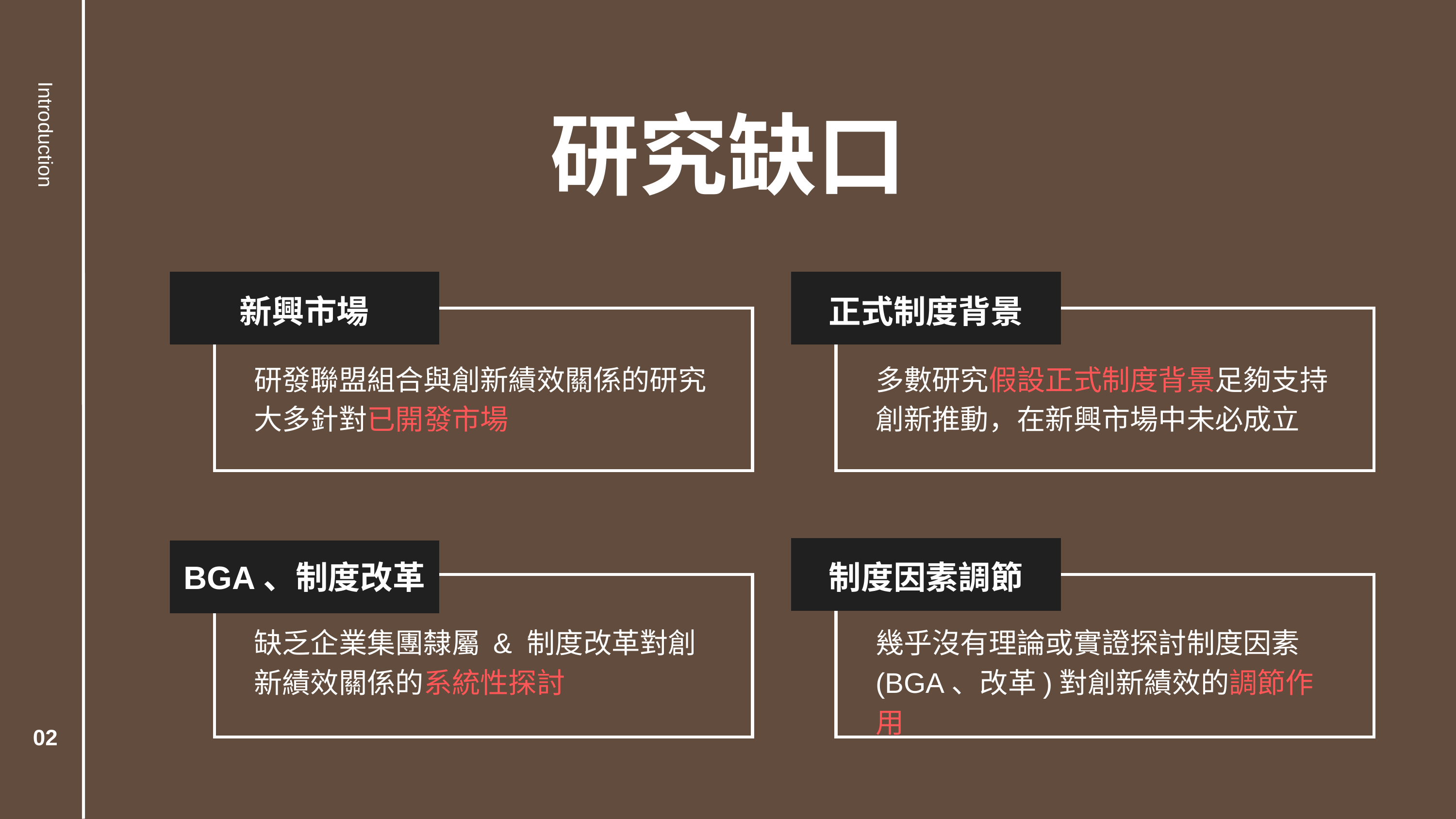

研究缺口
Introduction

正式制度背景
新興市場

研發聯盟組合與創新績效關係的研究大多針對已開發市場
多數研究假設正式制度背景足夠支持創新推動，在新興市場中未必成立

BGA、制度改革
制度因素調節

缺乏企業集團隸屬 & 制度改革對創新績效關係的系統性探討
幾乎沒有理論或實證探討制度因素(BGA、改革)對創新績效的調節作用
02